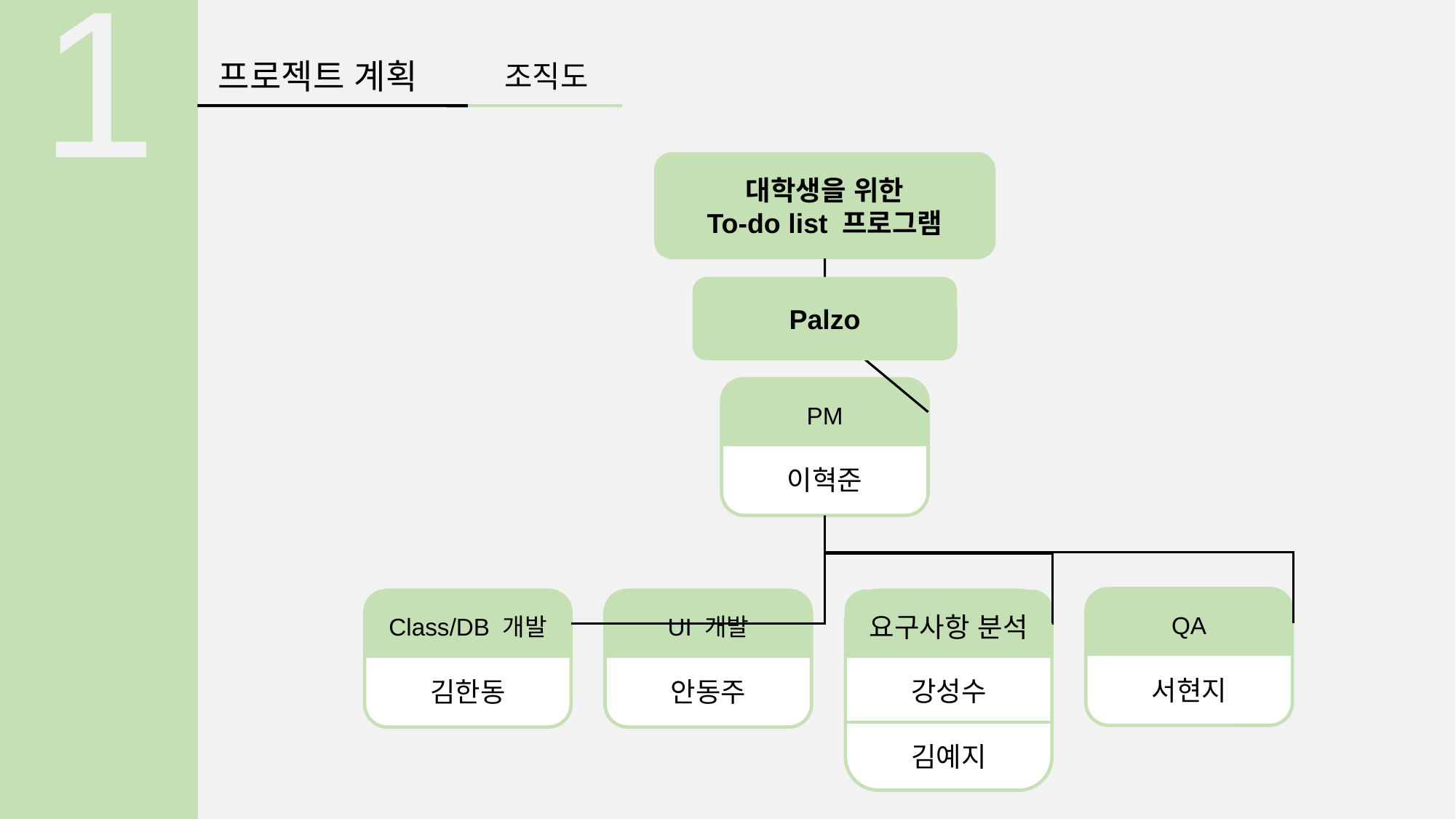

1

프로젝트 계획
조직도

대학생을 위한
To-do list 프로그램
Palzo

이혁준
PM

서현지
QA

김한동
Class/DB 개발

안동주
UI 개발

강성수

김예지
요구사항 분석